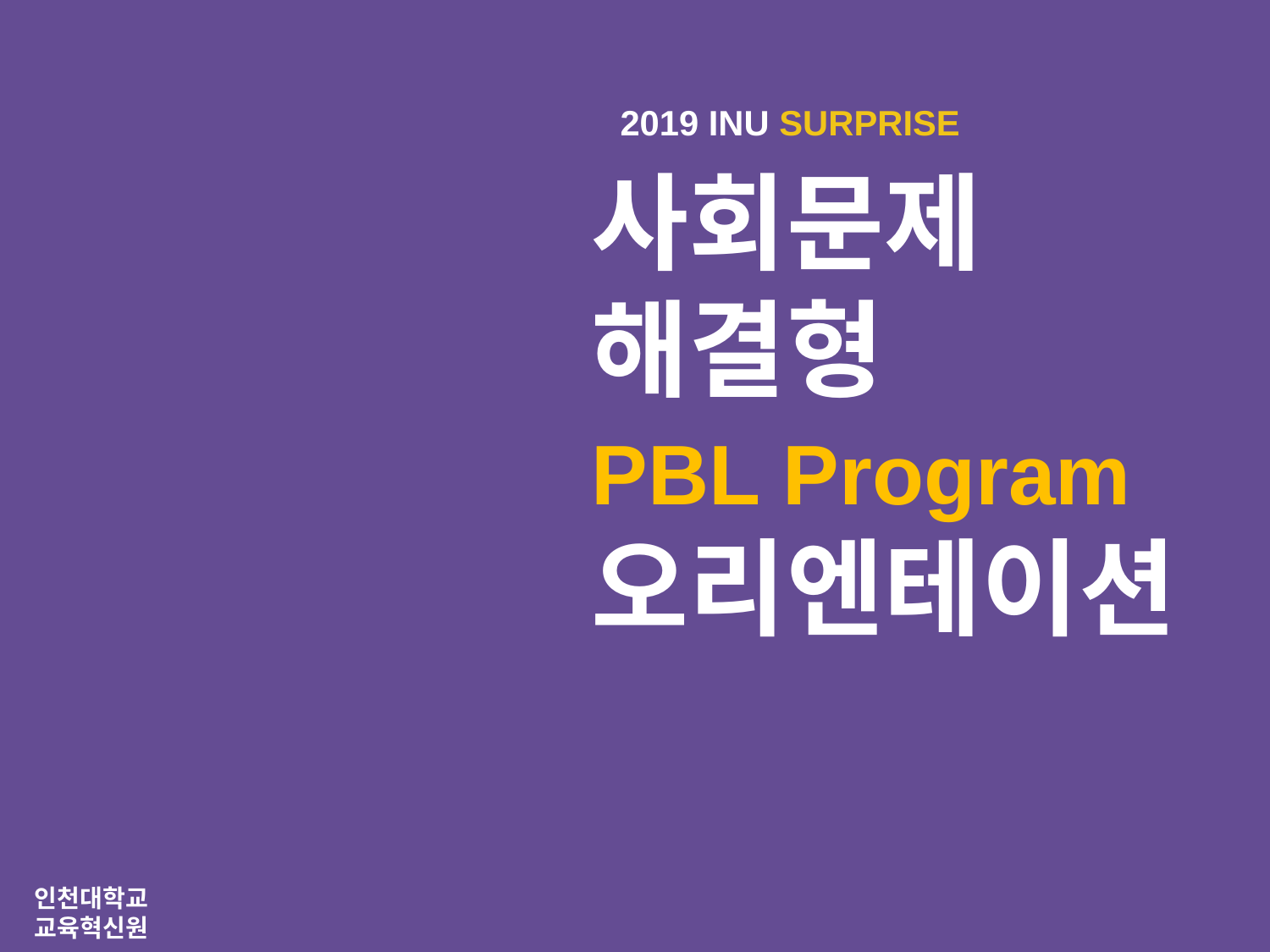

2019 INU SURPRISE
사회문제
해결형
PBL Program
오리엔테이션
인천대학교 교육혁신원